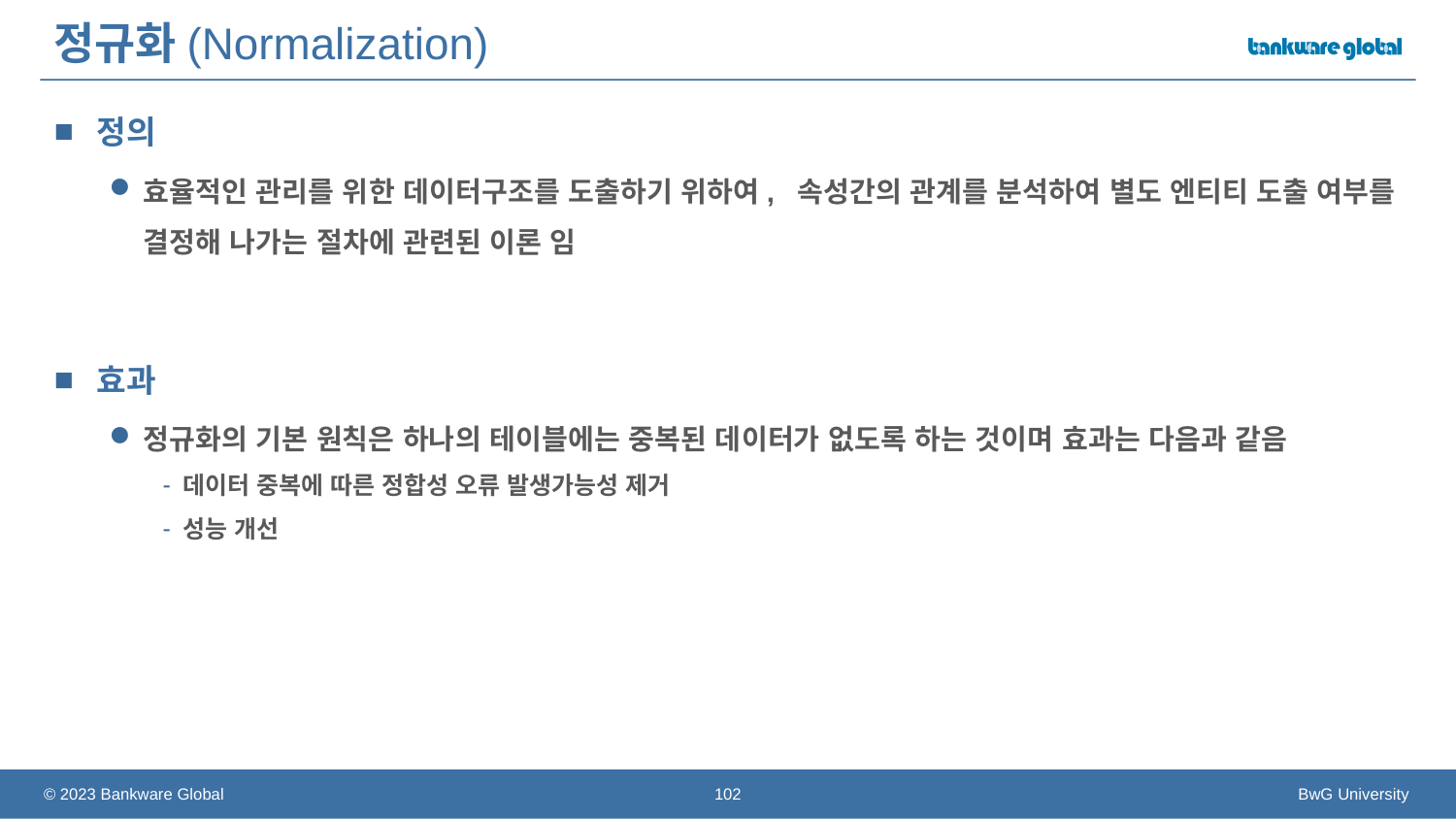

# 정규화(Normalization)
정의
효율적인 관리를 위한 데이터구조를 도출하기 위하여,  속성간의 관계를 분석하여 별도 엔티티 도출 여부를 결정해 나가는 절차에 관련된 이론 임

효과
정규화의 기본 원칙은 하나의 테이블에는 중복된 데이터가 없도록 하는 것이며 효과는 다음과 같음
데이터 중복에 따른 정합성 오류 발생가능성 제거
성능 개선
102